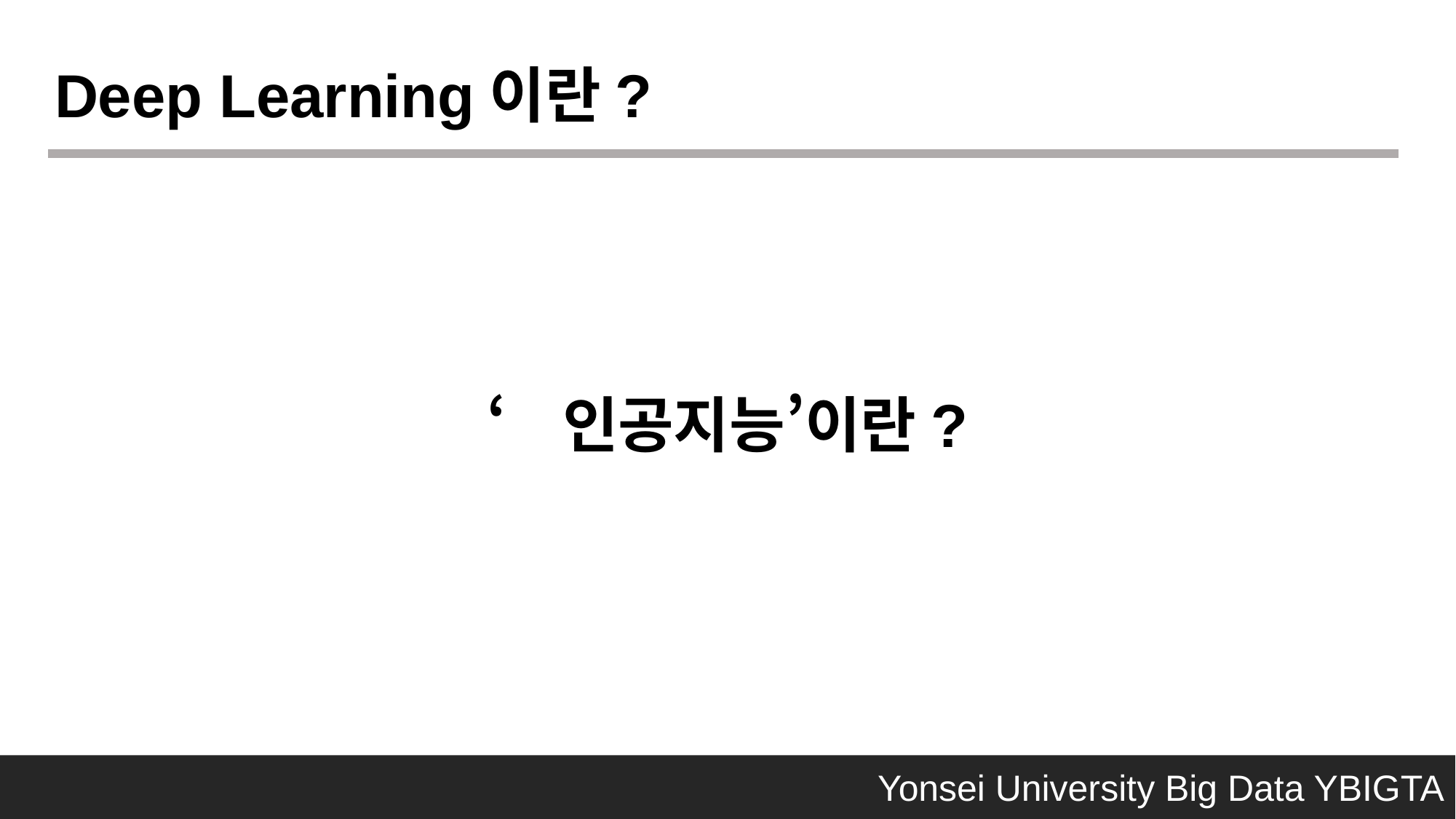

Deep Learning이란?
‘인공지능’이란?

 Yonsei University Big Data YBIGTA